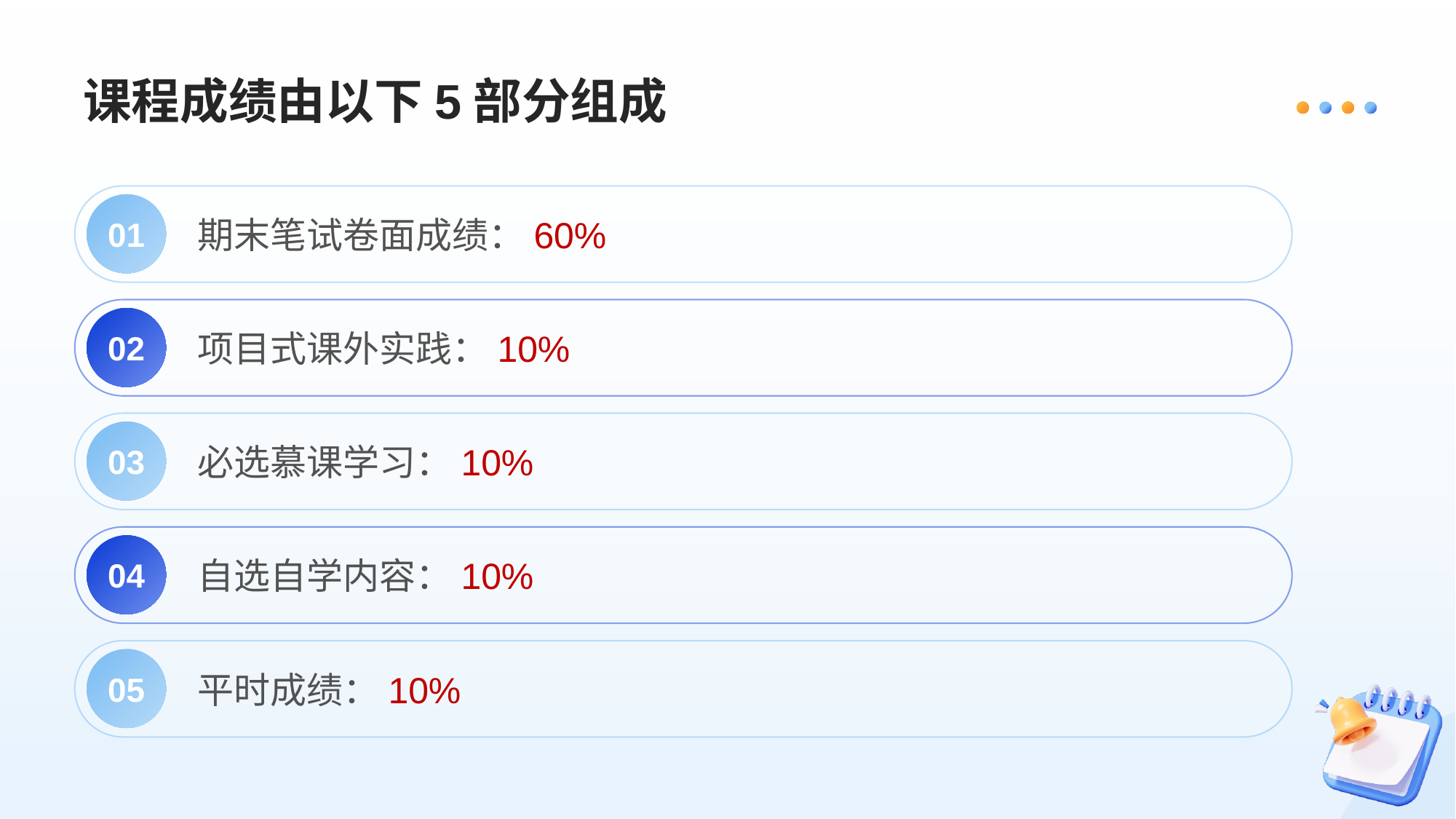

# 课程成绩由以下5部分组成

01
期末笔试卷面成绩：60%

02
项目式课外实践：10%

03
必选慕课学习：10%

04
自选自学内容：10%

05
平时成绩：10%